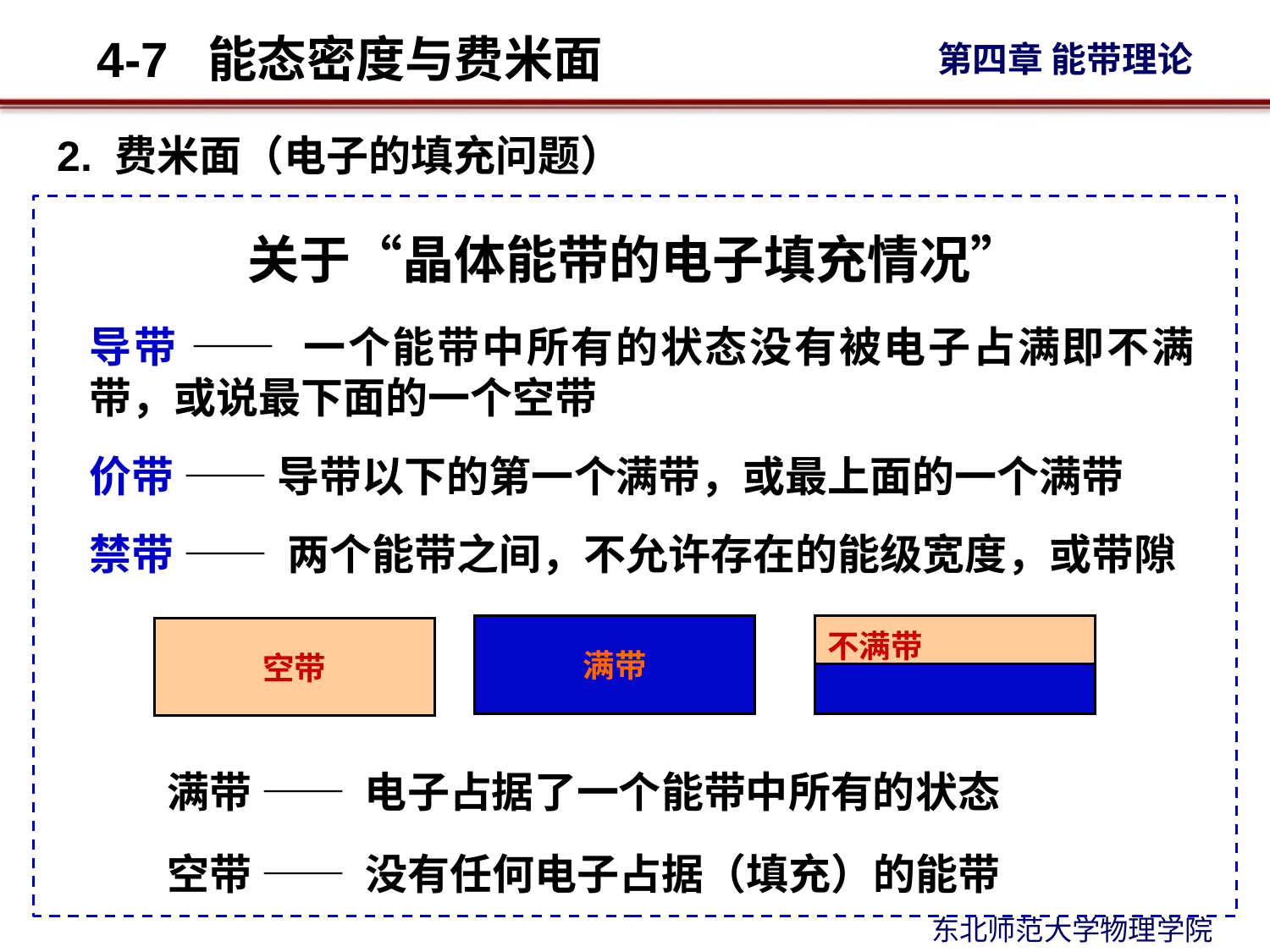

2. 费米面（电子的填充问题）

关于“晶体能带的电子填充情况”
导带 ——  一个能带中所有的状态没有被电子占满即不满带，或说最下面的一个空带
价带 —— 导带以下的第一个满带，或最上面的一个满带
禁带 ——  两个能带之间，不允许存在的能级宽度，或带隙
满带
不满带

空带

满带 ——  电子占据了一个能带中所有的状态
空带 ——  没有任何电子占据（填充）的能带